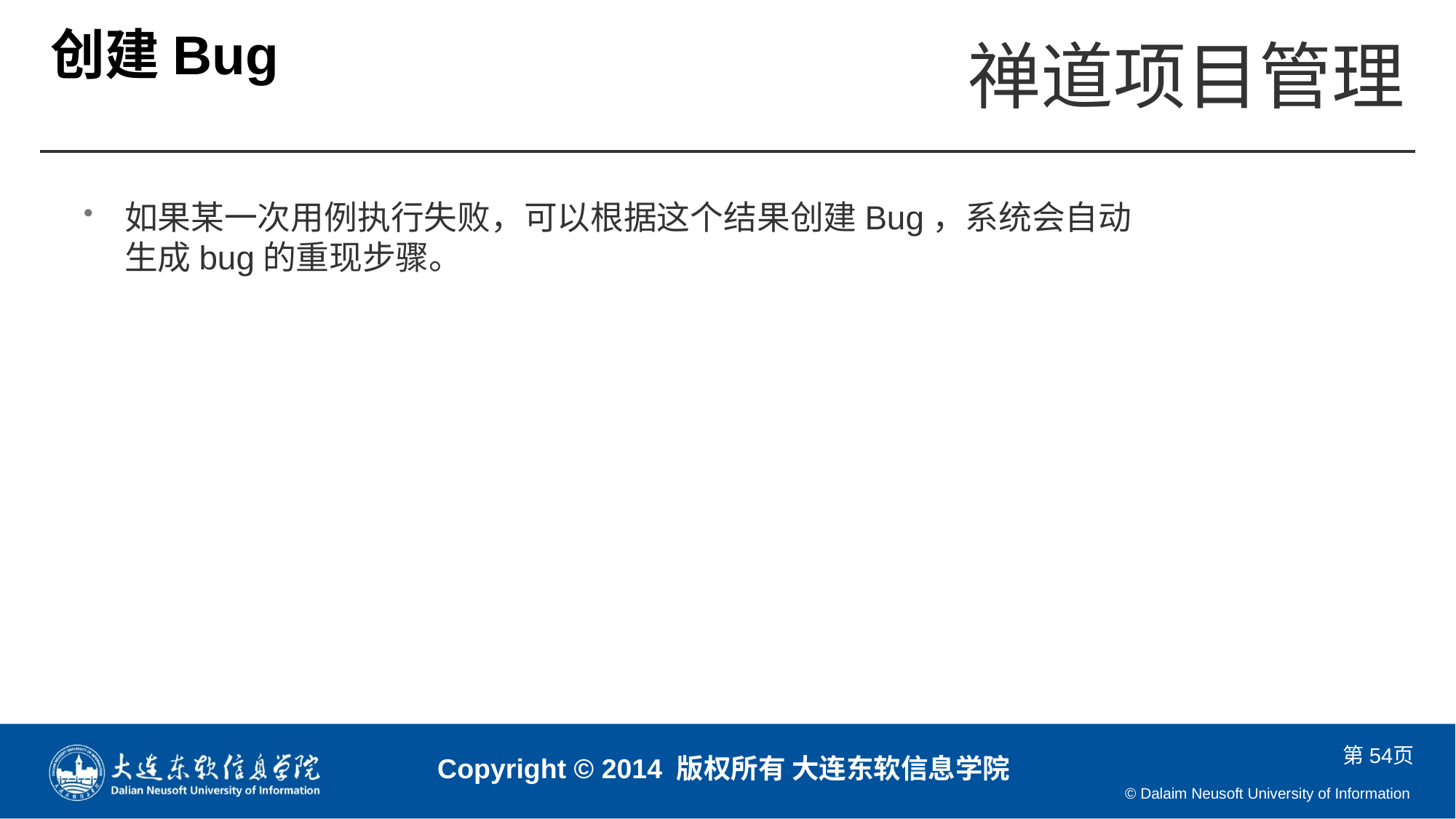

# 创建Bug

如果某一次用例执行失败，可以根据这个结果创建Bug，系统会自动生成bug的重现步骤。